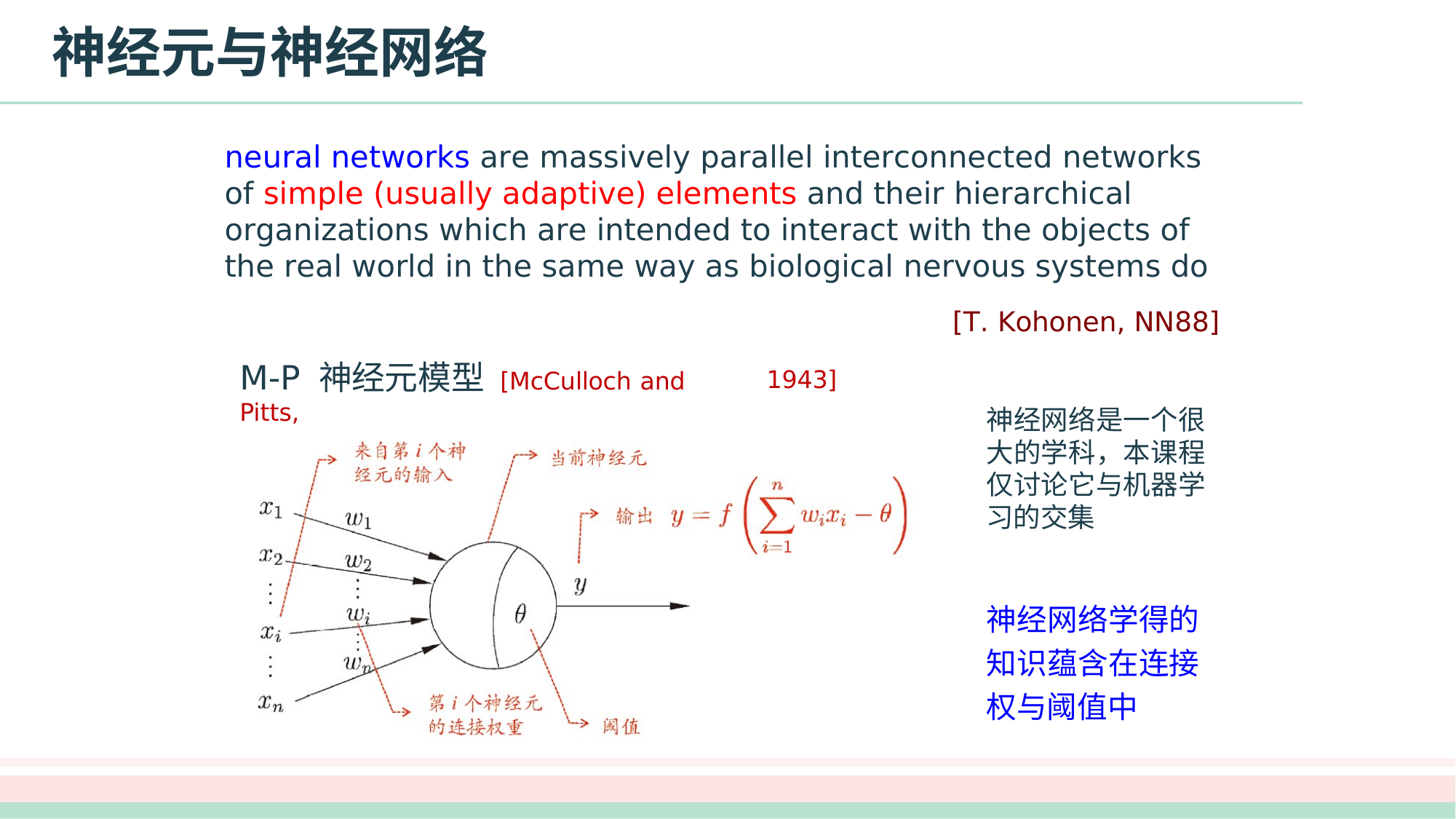

# 神经元与神经网络
neural networks are massively parallel interconnected networks of simple (usually adaptive) elements and their hierarchical organizations which are intended to interact with the objects of the real world in the same way as biological nervous systems do
[T. Kohonen, NN88]
M-P 神经元模型 [McCulloch and Pitts,
1943]
神经网络是一个很 大的学科，本课程 仅讨论它与机器学 习的交集

神经网络学得的 知识蕴含在连接 权与阈值中